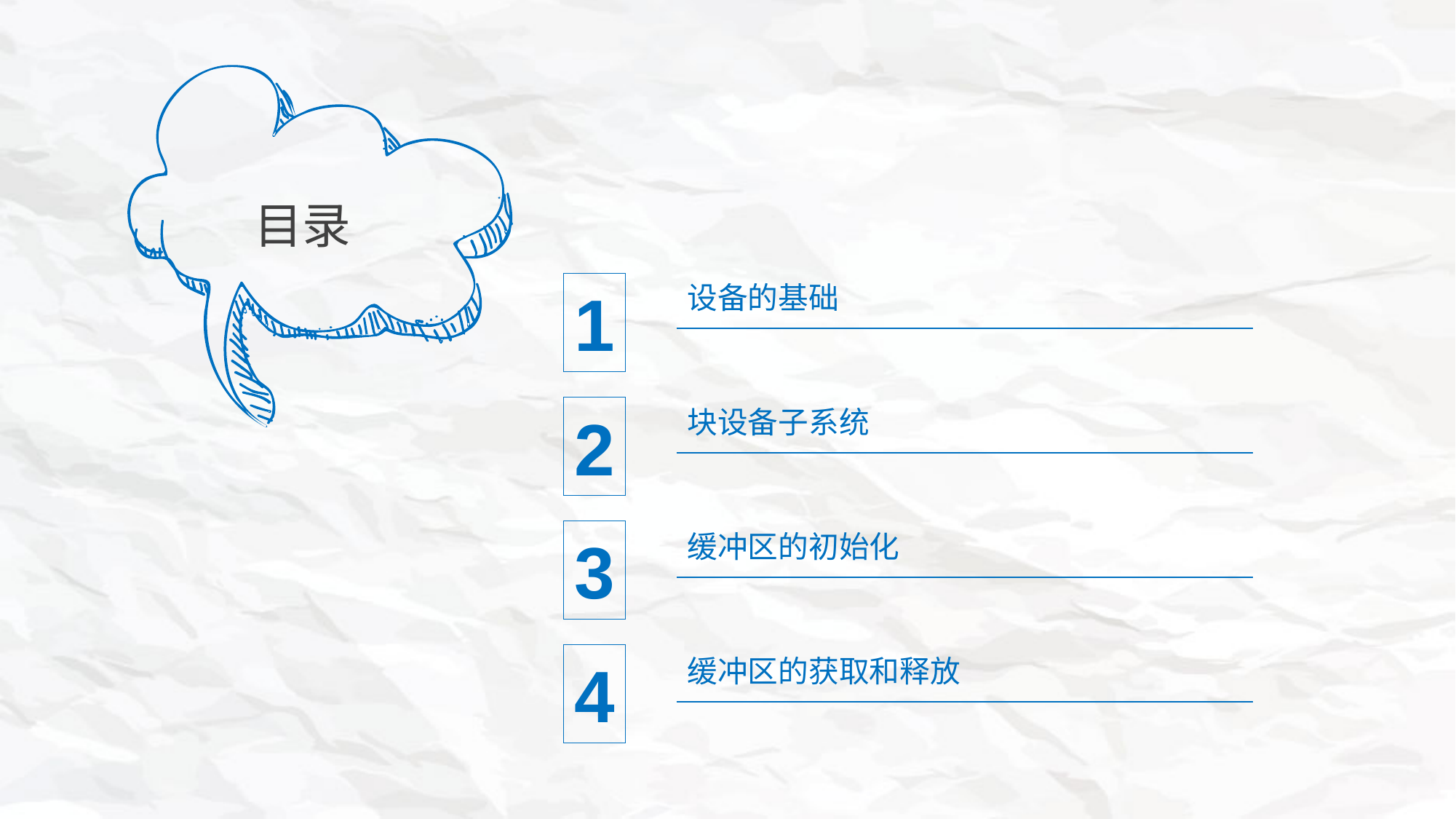

目录
设备的基础
1
2
块设备子系统
3
缓冲区的初始化
4
缓冲区的获取和释放